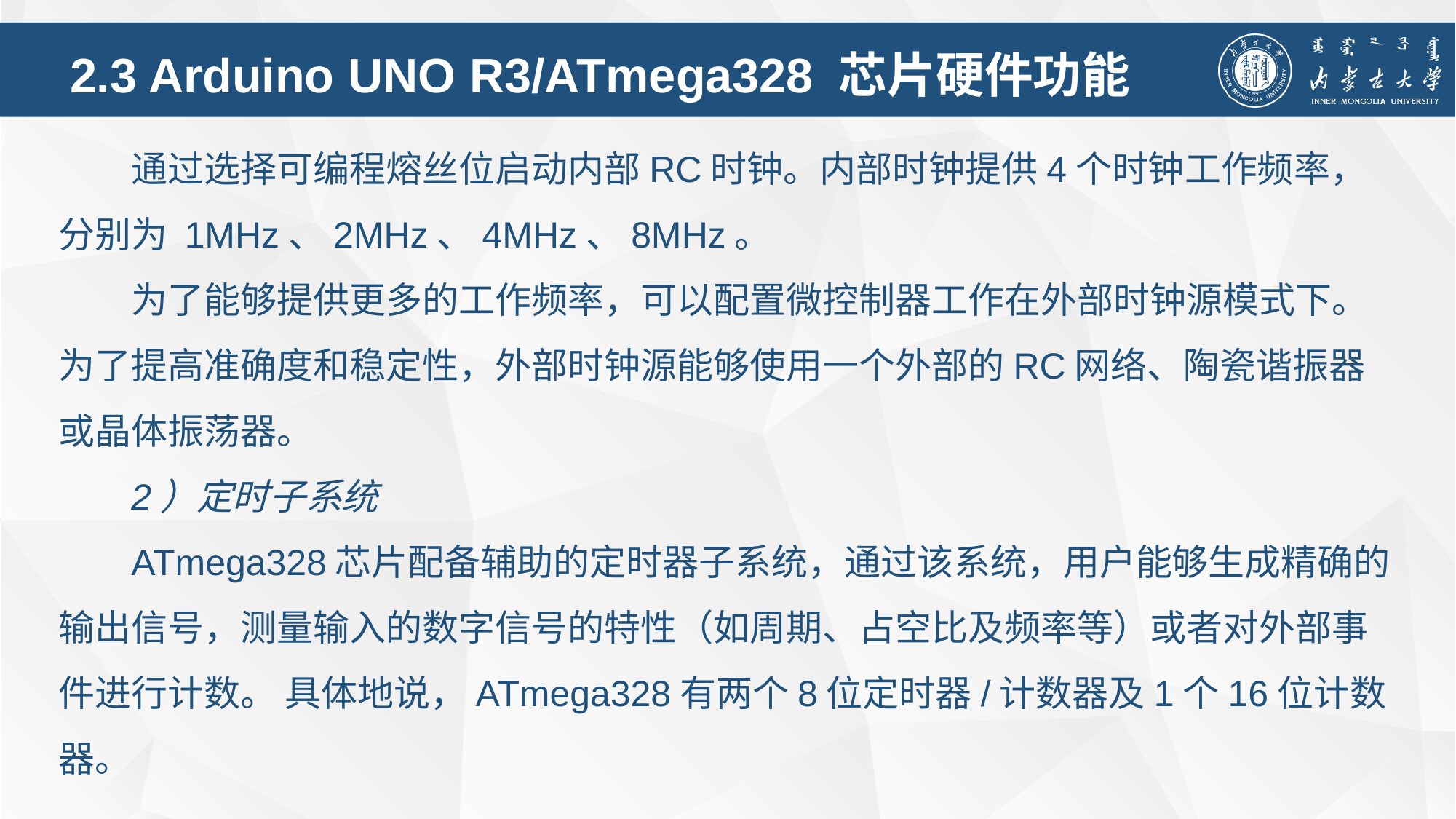

2.3 Arduino UNO R3/ATmega328 芯片硬件功能

通过选择可编程熔丝位启动内部RC时钟。内部时钟提供4个时钟工作频率，分别为 1MHz、2MHz、4MHz、8MHz。
为了能够提供更多的工作频率，可以配置微控制器工作在外部时钟源模式下。为了提高准确度和稳定性，外部时钟源能够使用一个外部的RC网络、陶瓷谐振器或晶体振荡器。
2）定时子系统
ATmega328芯片配备辅助的定时器子系统，通过该系统，用户能够生成精确的输出信号，测量输入的数字信号的特性（如周期、占空比及频率等）或者对外部事件进行计数。 具体地说，ATmega328有两个8位定时器/计数器及1个16位计数器。